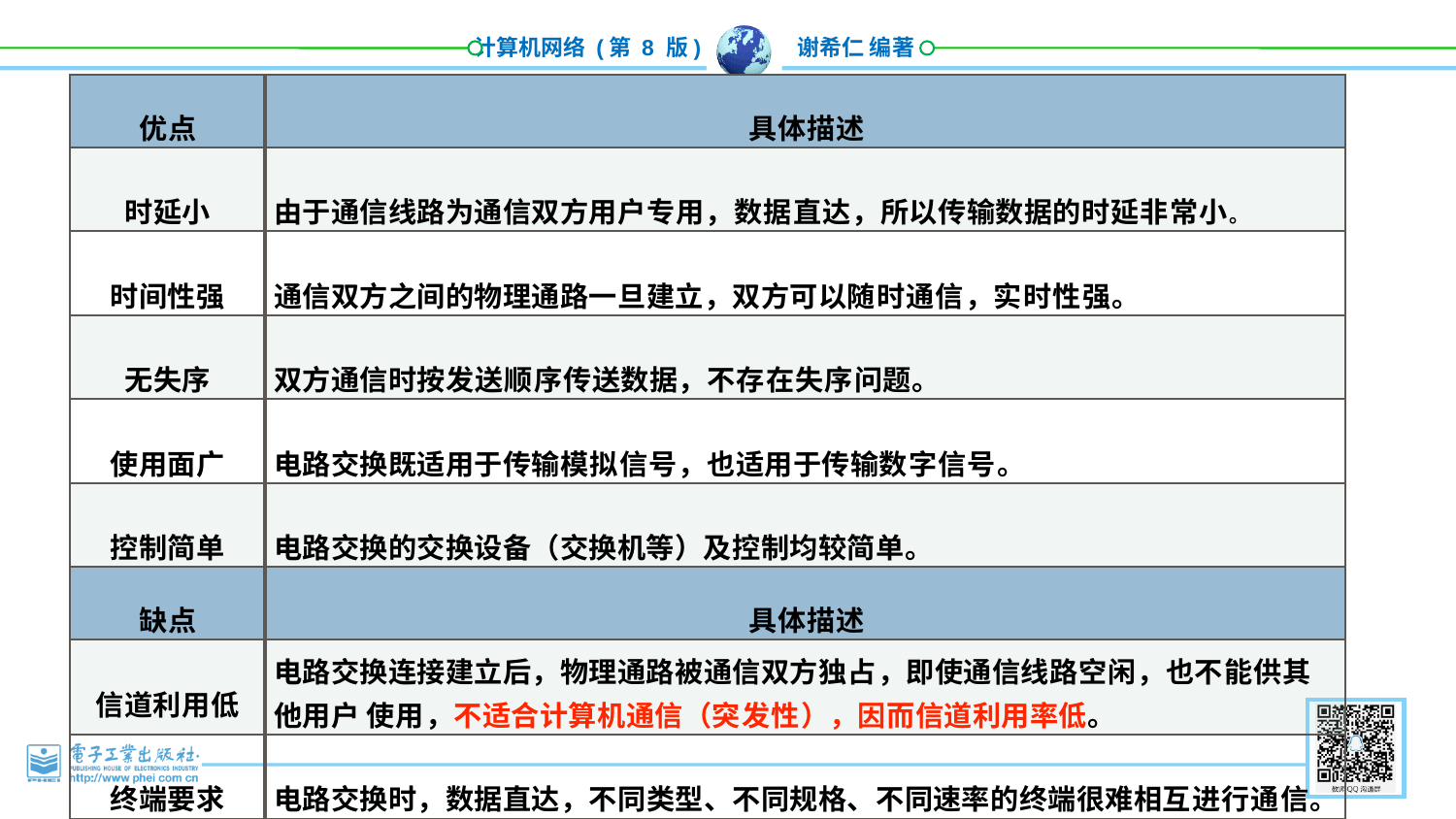

| 优点 | 具体描述 |
| --- | --- |
| 时延小 | 由于通信线路为通信双方用户专用，数据直达，所以传输数据的时延非常小。 |
| 时间性强 | 通信双方之间的物理通路⼀旦建立，双方可以随时通信，实时性强。 |
| 无失序 | 双方通信时按发送顺序传送数据，不存在失序问题。 |
| 使用面广 | 电路交换既适用于传输模拟信号，也适用于传输数字信号。 |
| 控制简单 | 电路交换的交换设备（交换机等）及控制均较简单。 |
| 缺点 | 具体描述 |
| 信道利用低 | 电路交换连接建立后，物理通路被通信双方独占，即使通信线路空闲，也不能供其他用户 使用，不适合计算机通信（突发性），因而信道利用率低。 |
| 终端要求 | 电路交换时，数据直达，不同类型、不同规格、不同速率的终端很难相互进行通信。 |